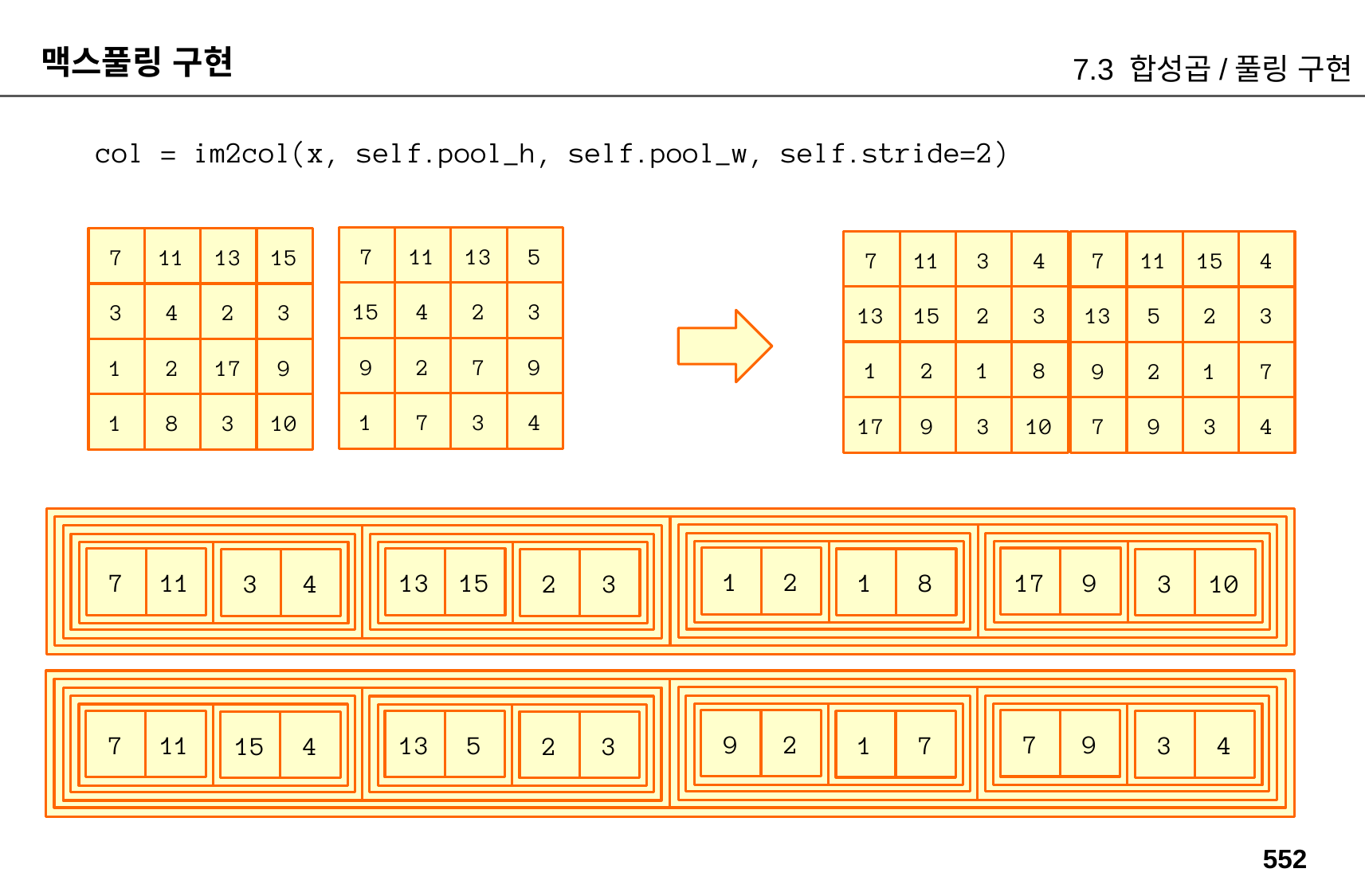

맥스풀링 구현
7.3 합성곱/풀링 구현
col = im2col(x, self.pool_h, self.pool_w, self.stride=2)
7
11
13
5
7
11
13
15
7
11
3
4
7
11
15
4
15
4
2
3
3
4
2
3
13
15
2
3
13
5
2
3

9
2
7
9
1
2
17
9
1
2
1
8
9
2
1
7
1
7
3
4
1
8
3
10
17
9
3
10
7
9
3
4

1
2
17
9
7
11
13
15
1
8
3
10
3
4
2
3

9
2
7
9
7
11
13
5
1
7
3
4
15
4
2
3